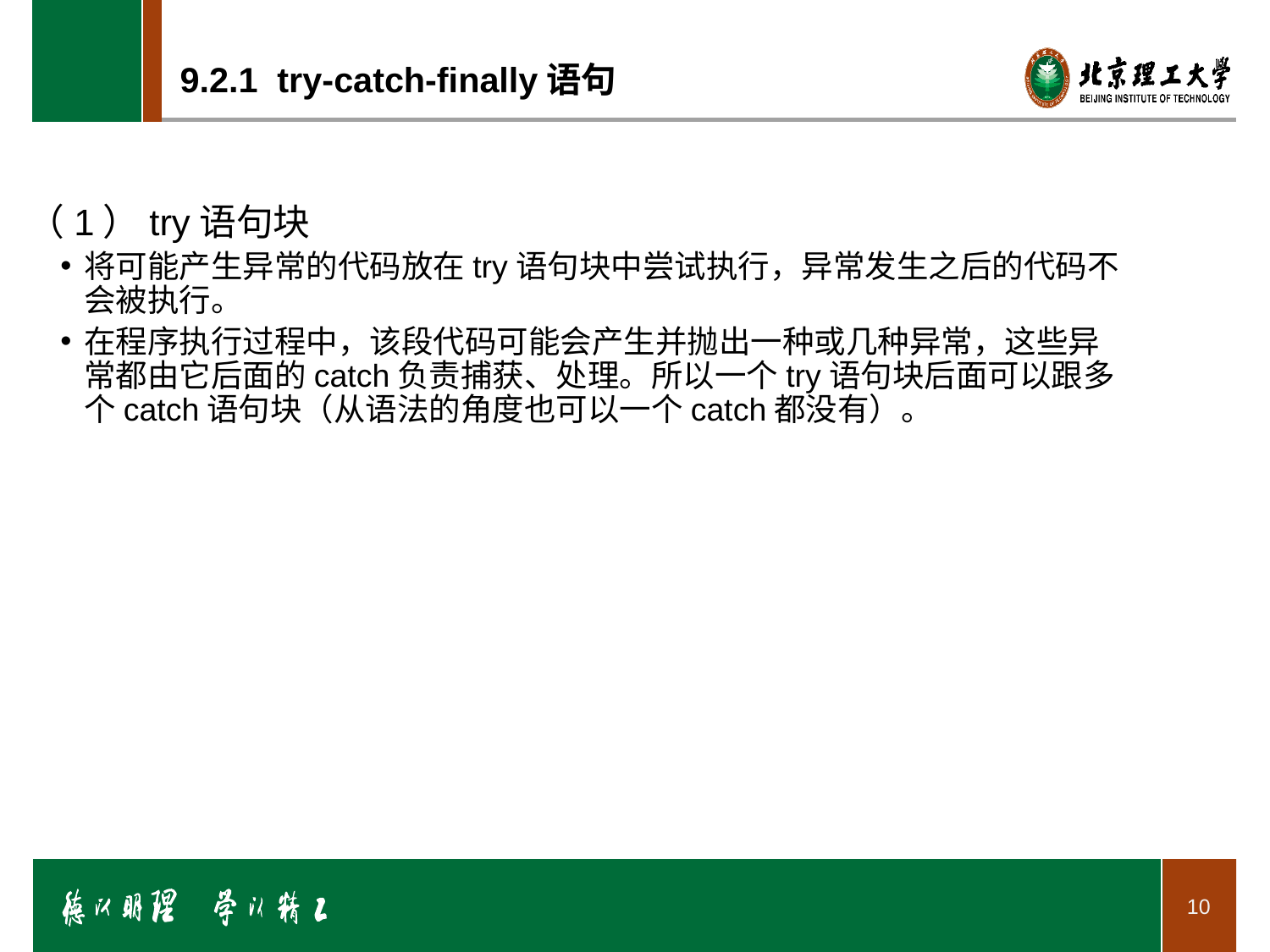

# 9.2.1  try-catch-finally语句
（1）try语句块
将可能产生异常的代码放在try语句块中尝试执行，异常发生之后的代码不会被执行。
在程序执行过程中，该段代码可能会产生并抛出一种或几种异常，这些异常都由它后面的catch负责捕获、处理。所以一个try语句块后面可以跟多个catch语句块（从语法的角度也可以一个catch都没有）。